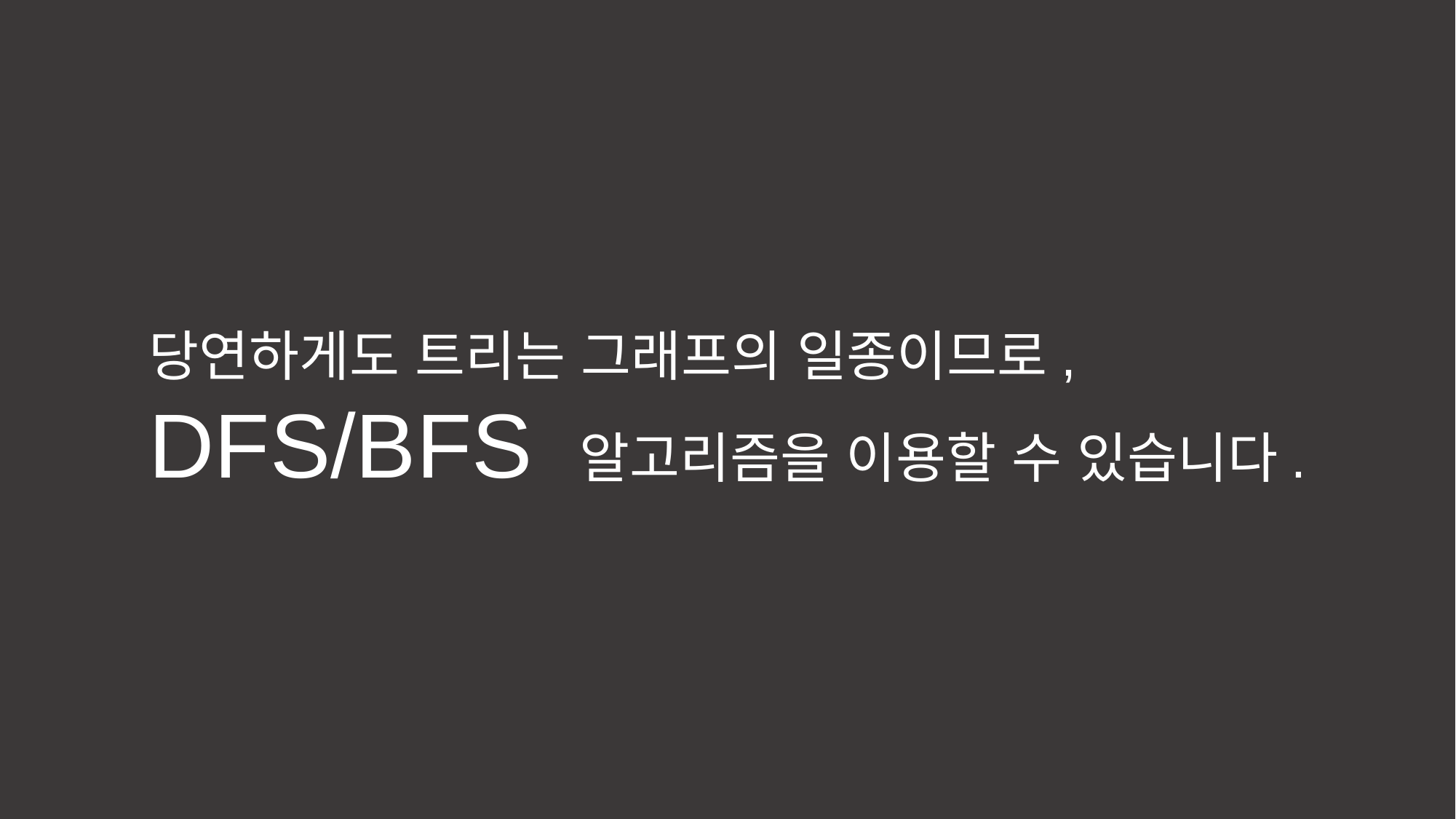

당연하게도 트리는 그래프의 일종이므로,
DFS/BFS 알고리즘을 이용할 수 있습니다.